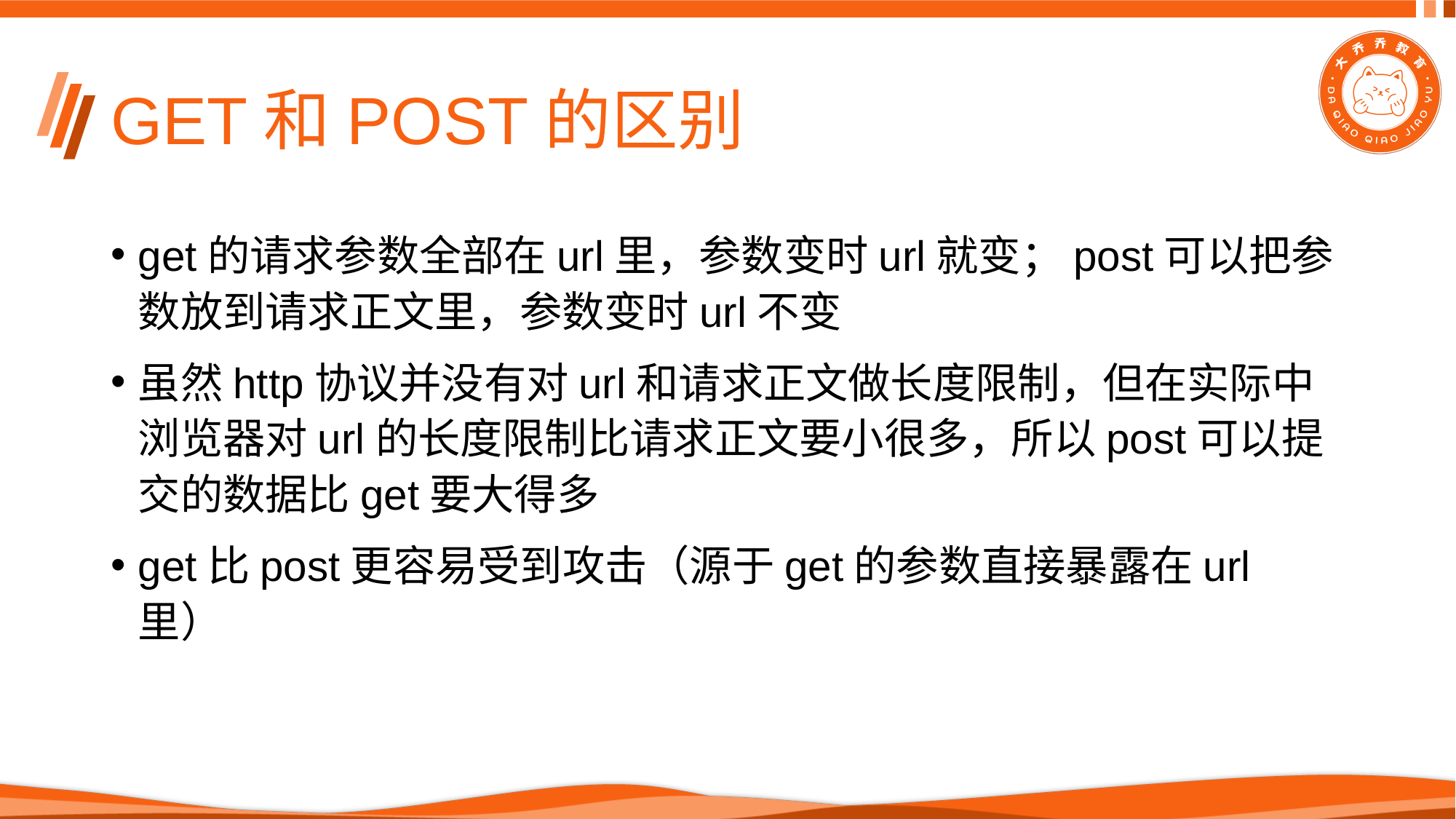

# GET和POST的区别
get的请求参数全部在url里，参数变时url就变；post可以把参数放到请求正文里，参数变时url不变
虽然http协议并没有对url和请求正文做长度限制，但在实际中浏览器对url的长度限制比请求正文要小很多，所以post可以提交的数据比get要大得多
get比post更容易受到攻击（源于get的参数直接暴露在url里）